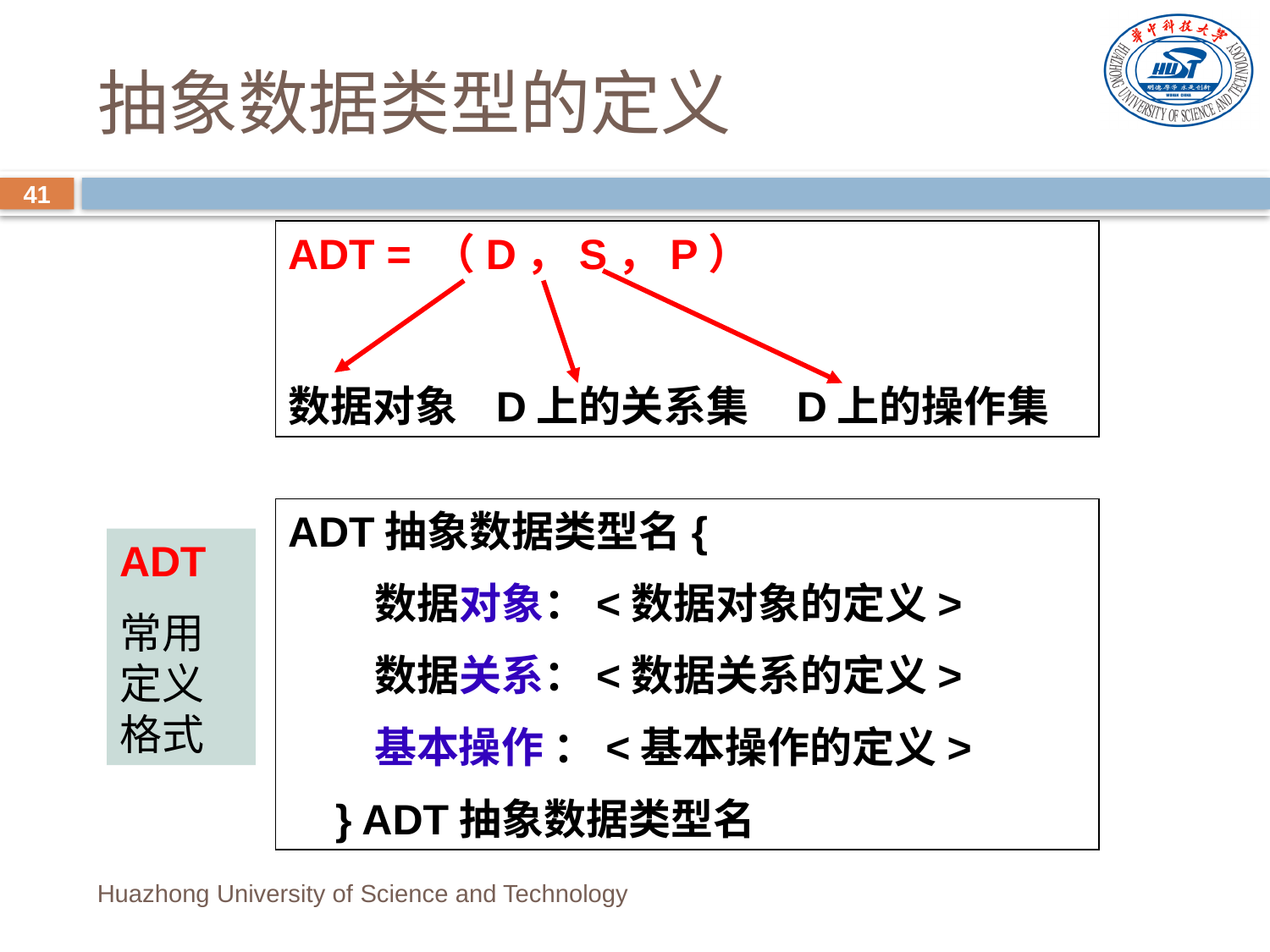

# 抽象数据类型的定义
41
ADT = （D，S，P）

数据对象   D上的关系集    D上的操作集

ADT抽象数据类型名{
        数据对象：<数据对象的定义>
        数据关系：<数据关系的定义>
        基本操作 ：<基本操作的定义>
    } ADT抽象数据类型名
ADT
常用定义格式
Huazhong University of Science and Technology